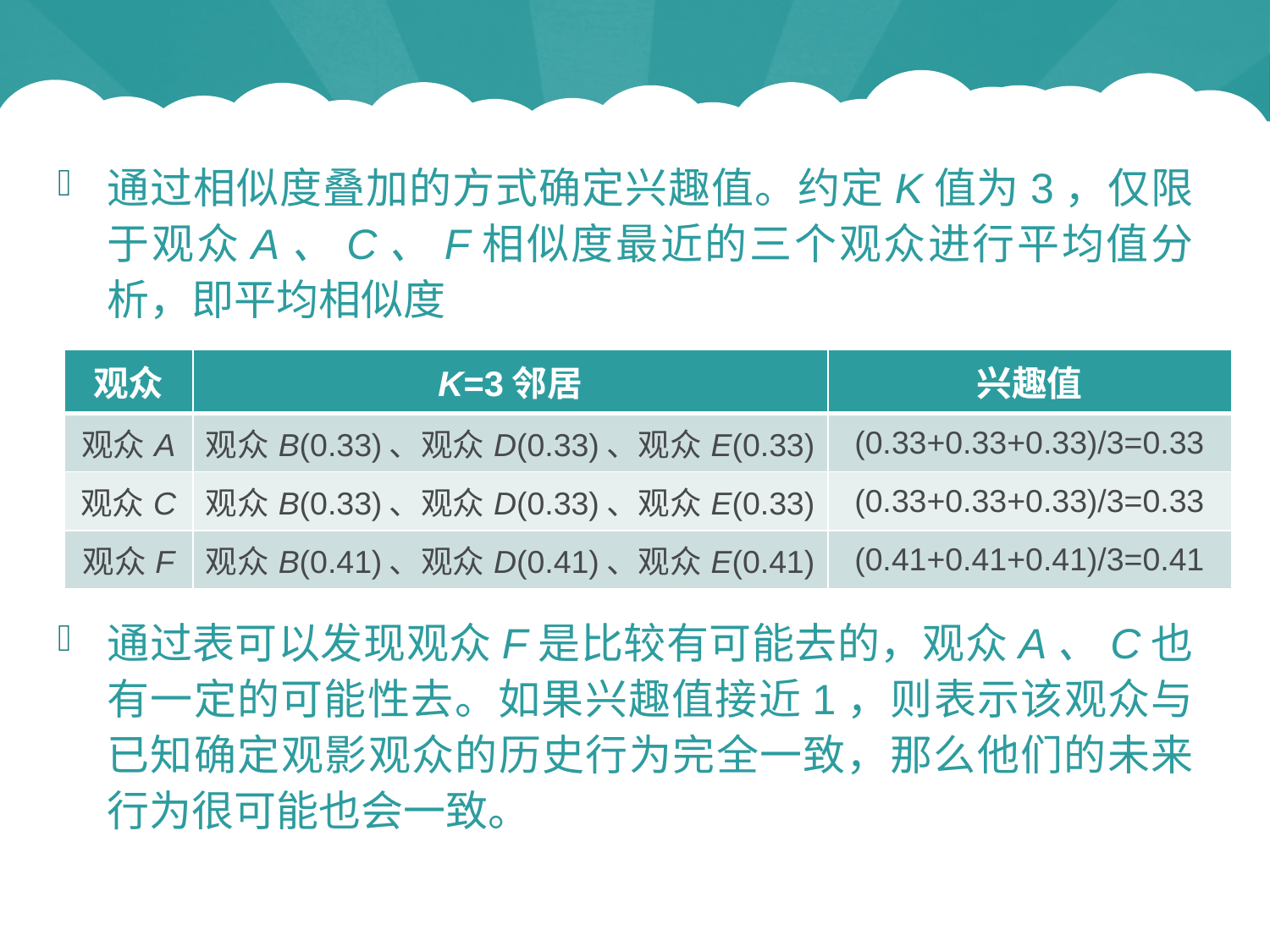

#
通过相似度叠加的方式确定兴趣值。约定K值为3，仅限于观众A、C、F相似度最近的三个观众进行平均值分析，即平均相似度
| 观众 | K=3邻居 | 兴趣值 |
| --- | --- | --- |
| 观众A | 观众B(0.33)、观众D(0.33)、观众E(0.33) | (0.33+0.33+0.33)/3=0.33 |
| 观众C | 观众B(0.33)、观众D(0.33)、观众E(0.33) | (0.33+0.33+0.33)/3=0.33 |
| 观众F | 观众B(0.41)、观众D(0.41)、观众E(0.41) | (0.41+0.41+0.41)/3=0.41 |
通过表可以发现观众F是比较有可能去的，观众A、C也有一定的可能性去。如果兴趣值接近1，则表示该观众与已知确定观影观众的历史行为完全一致，那么他们的未来行为很可能也会一致。